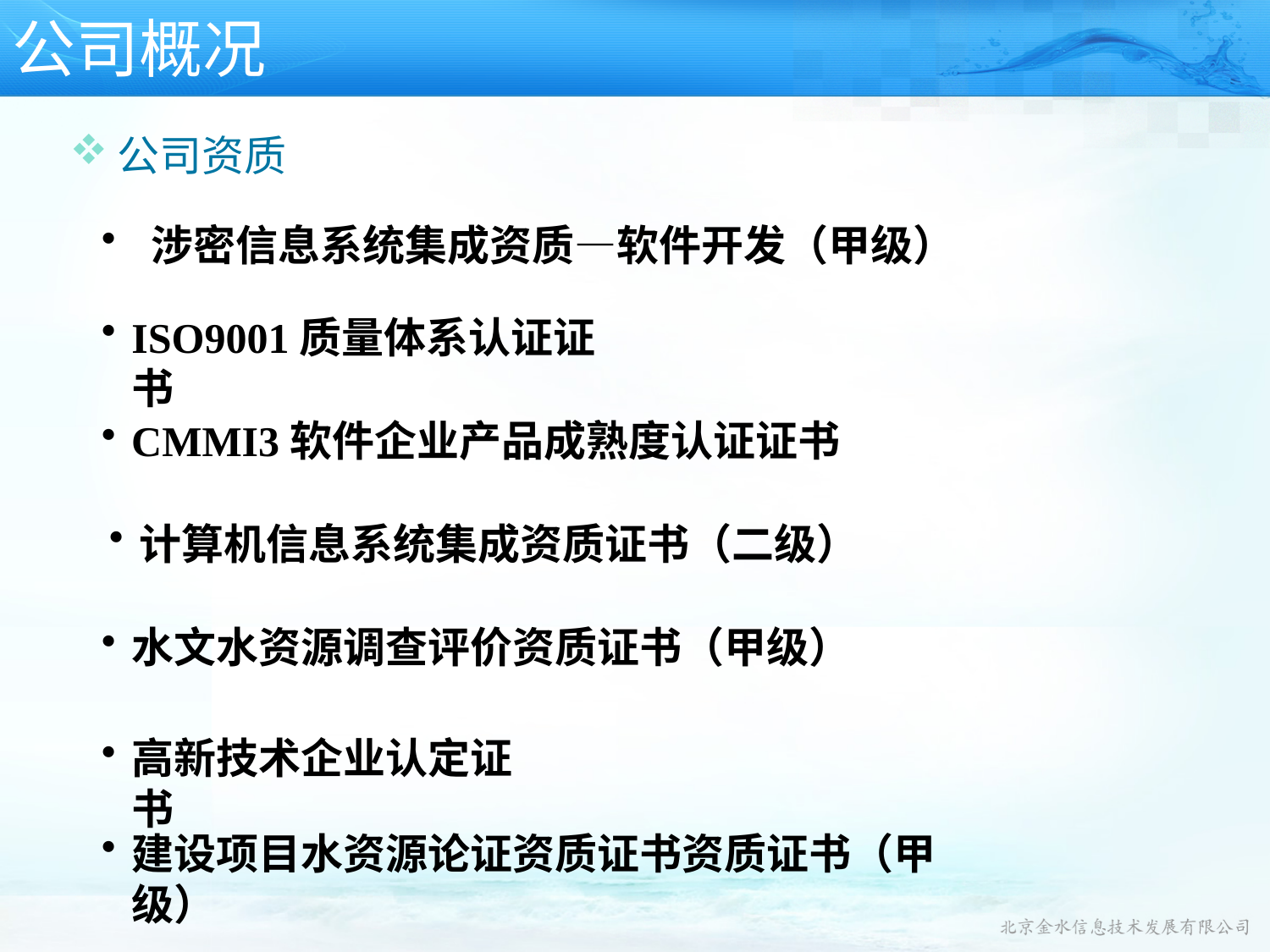

公司概况
公司资质
 涉密信息系统集成资质—软件开发（甲级）
ISO9001质量体系认证证书
CMMI3软件企业产品成熟度认证证书
计算机信息系统集成资质证书（二级）
水文水资源调查评价资质证书（甲级）
高新技术企业认定证书
建设项目水资源论证资质证书资质证书（甲级）